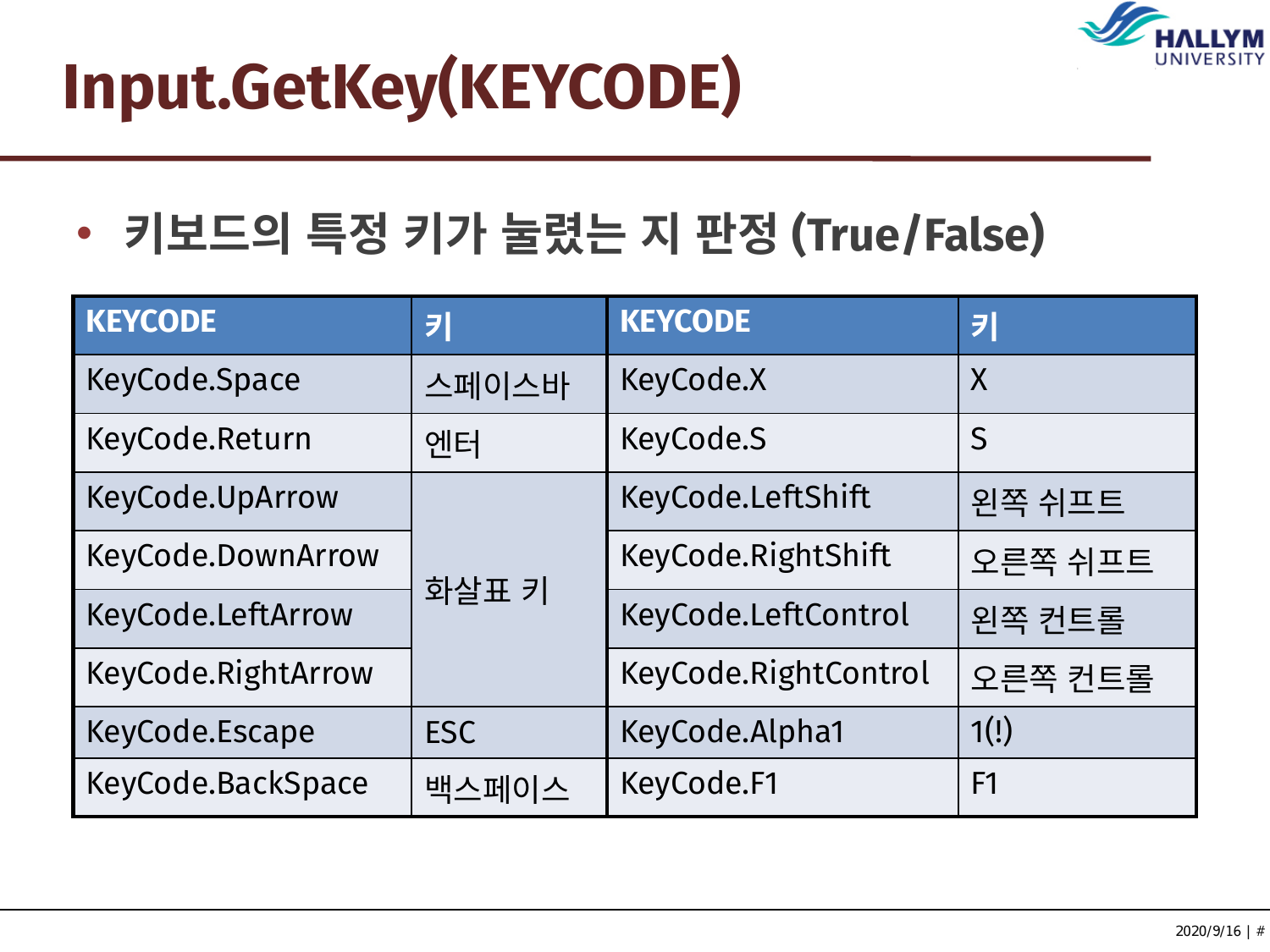

# Input.GetKey(KEYCODE)
키보드의 특정 키가 눌렸는 지 판정(True/False)
| KEYCODE | 키 | KEYCODE | 키 |
| --- | --- | --- | --- |
| KeyCode.Space | 스페이스바 | KeyCode.X | X |
| KeyCode.Return | 엔터 | KeyCode.S | S |
| KeyCode.UpArrow | 화살표 키 | KeyCode.LeftShift | 왼쪽 쉬프트 |
| KeyCode.DownArrow |  | KeyCode.RightShift | 오른쪽 쉬프트 |
| KeyCode.LeftArrow |  | KeyCode.LeftControl | 왼쪽 컨트롤 |
| KeyCode.RightArrow |  | KeyCode.RightControl | 오른쪽 컨트롤 |
| KeyCode.Escape | ESC | KeyCode.Alpha1 | 1(!) |
| KeyCode.BackSpace | 백스페이스 | KeyCode.F1 | F1 |